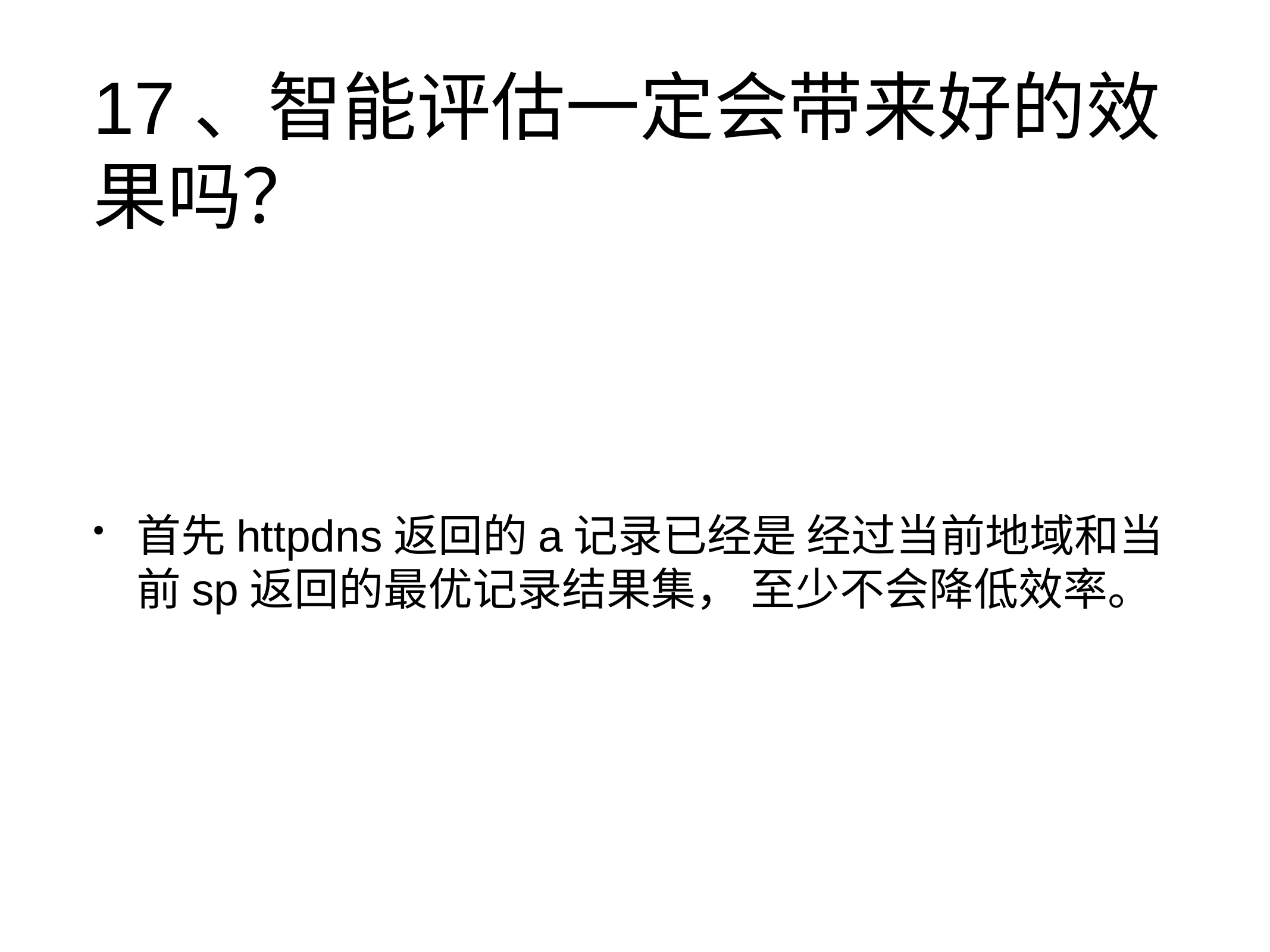

# 17、智能评估一定会带来好的效果吗？
首先httpdns返回的a记录已经是 经过当前地域和当前sp返回的最优记录结果集， 至少不会降低效率。